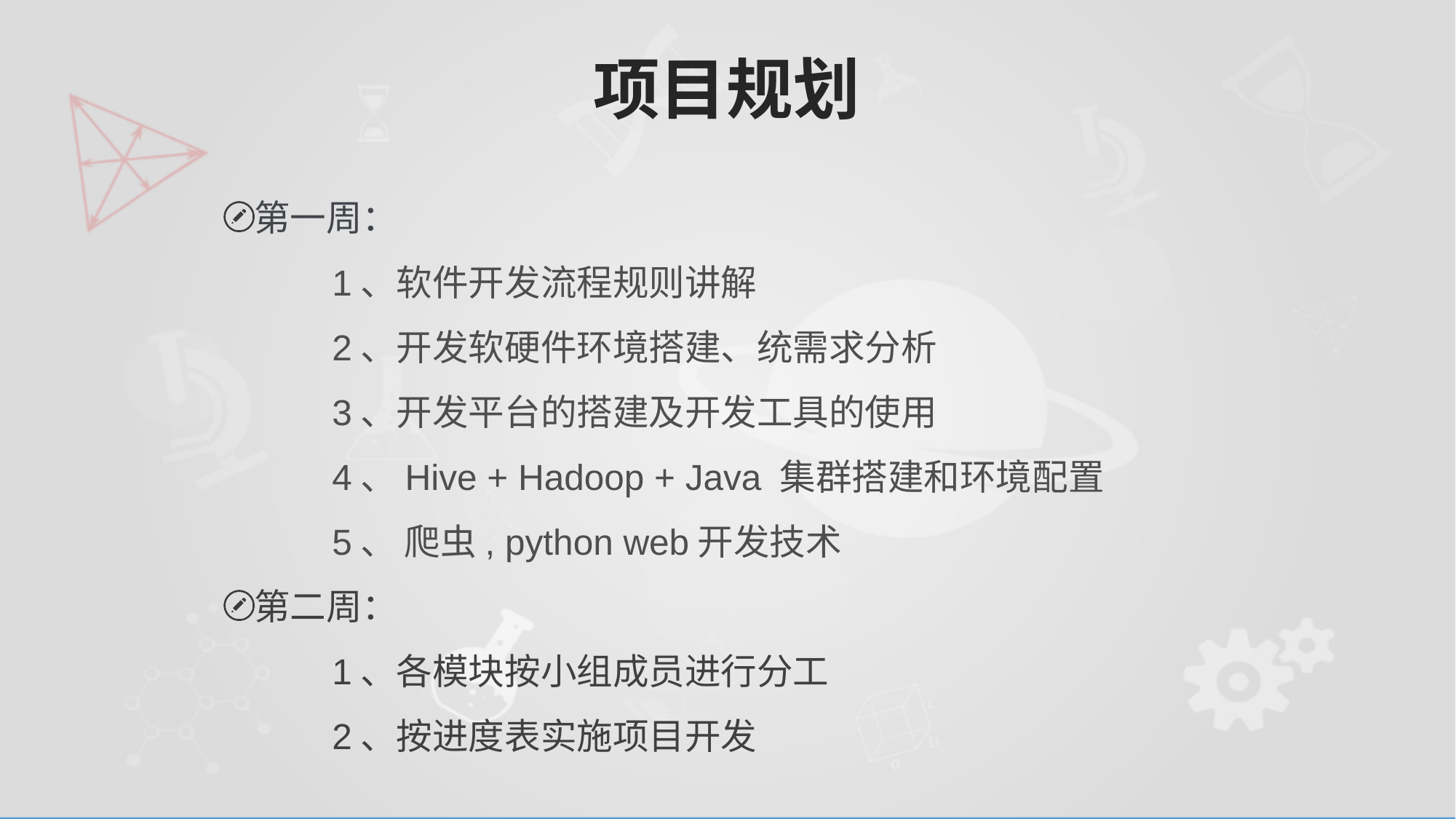

# 项目规划
第一周：
	1、软件开发流程规则讲解
	2、开发软硬件环境搭建、统需求分析
	3、开发平台的搭建及开发工具的使用
	4、Hive + Hadoop + Java 集群搭建和环境配置
	5、 爬虫, python web开发技术
第二周：
	1、各模块按小组成员进行分工
	2、按进度表实施项目开发